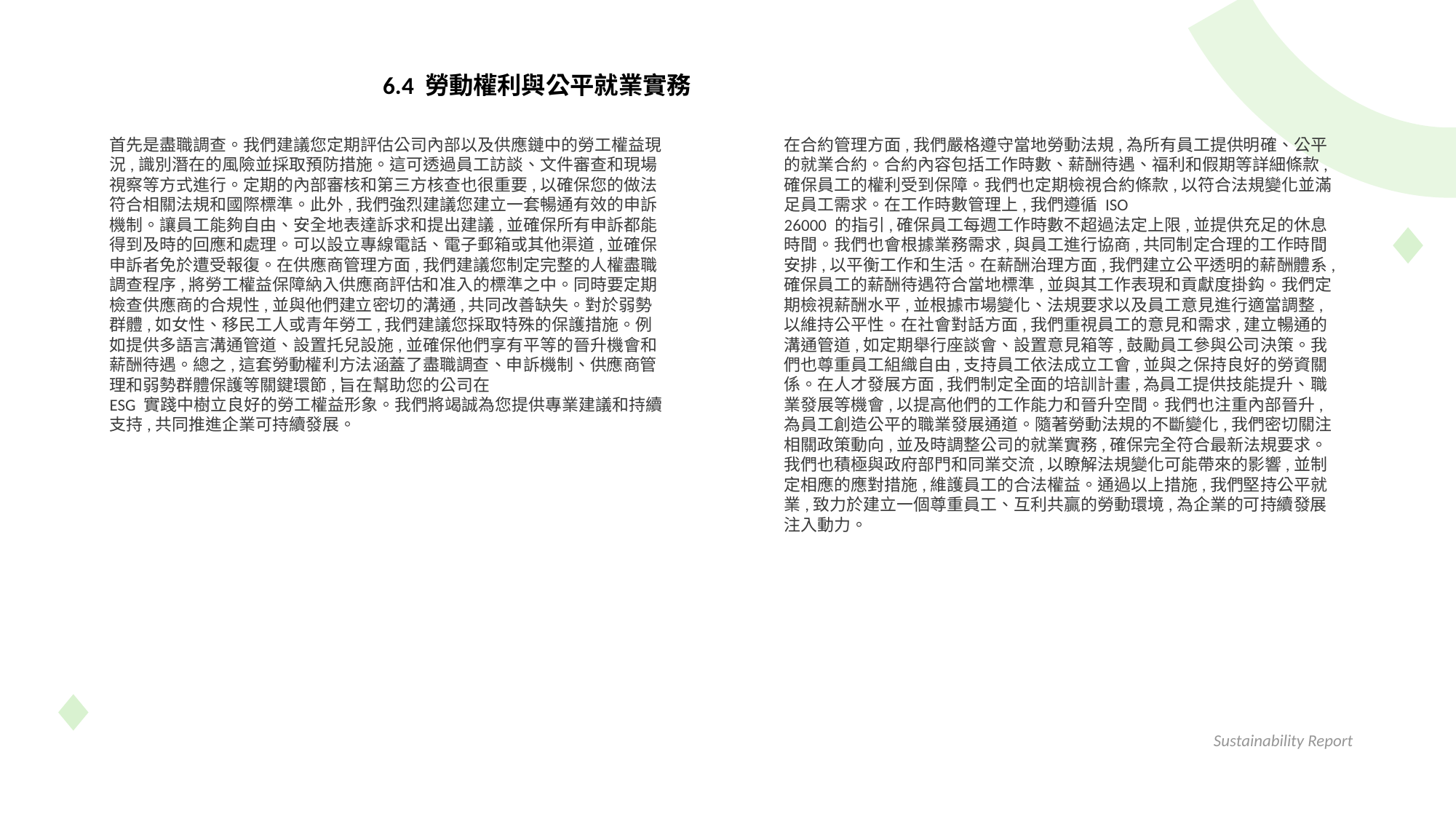

6.4 勞動權利與公平就業實務
首先是盡職調查。我們建議您定期評估公司內部以及供應鏈中的勞工權益現況,識別潛在的風險並採取預防措施。這可透過員工訪談、文件審查和現場視察等方式進行。定期的內部審核和第三方核查也很重要,以確保您的做法符合相關法規和國際標準。此外,我們強烈建議您建立一套暢通有效的申訴機制。讓員工能夠自由、安全地表達訴求和提出建議,並確保所有申訴都能得到及時的回應和處理。可以設立專線電話、電子郵箱或其他渠道,並確保申訴者免於遭受報復。在供應商管理方面,我們建議您制定完整的人權盡職調查程序,將勞工權益保障納入供應商評估和准入的標準之中。同時要定期檢查供應商的合規性,並與他們建立密切的溝通,共同改善缺失。對於弱勢群體,如女性、移民工人或青年勞工,我們建議您採取特殊的保護措施。例如提供多語言溝通管道、設置托兒設施,並確保他們享有平等的晉升機會和薪酬待遇。總之,這套勞動權利方法涵蓋了盡職調查、申訴機制、供應商管理和弱勢群體保護等關鍵環節,旨在幫助您的公司在
ESG 實踐中樹立良好的勞工權益形象。我們將竭誠為您提供專業建議和持續支持,共同推進企業可持續發展。
在合約管理方面,我們嚴格遵守當地勞動法規,為所有員工提供明確、公平的就業合約。合約內容包括工作時數、薪酬待遇、福利和假期等詳細條款,確保員工的權利受到保障。我們也定期檢視合約條款,以符合法規變化並滿足員工需求。在工作時數管理上,我們遵循 ISO
26000 的指引,確保員工每週工作時數不超過法定上限,並提供充足的休息時間。我們也會根據業務需求,與員工進行協商,共同制定合理的工作時間安排,以平衡工作和生活。在薪酬治理方面,我們建立公平透明的薪酬體系,確保員工的薪酬待遇符合當地標準,並與其工作表現和貢獻度掛鈎。我們定期檢視薪酬水平,並根據市場變化、法規要求以及員工意見進行適當調整,以維持公平性。在社會對話方面,我們重視員工的意見和需求,建立暢通的溝通管道,如定期舉行座談會、設置意見箱等,鼓勵員工參與公司決策。我們也尊重員工組織自由,支持員工依法成立工會,並與之保持良好的勞資關係。在人才發展方面,我們制定全面的培訓計畫,為員工提供技能提升、職業發展等機會,以提高他們的工作能力和晉升空間。我們也注重內部晉升,為員工創造公平的職業發展通道。隨著勞動法規的不斷變化,我們密切關注相關政策動向,並及時調整公司的就業實務,確保完全符合最新法規要求。我們也積極與政府部門和同業交流,以瞭解法規變化可能帶來的影響,並制定相應的應對措施,維護員工的合法權益。通過以上措施,我們堅持公平就業,致力於建立一個尊重員工、互利共贏的勞動環境,為企業的可持續發展注入動力。
Sustainability Report